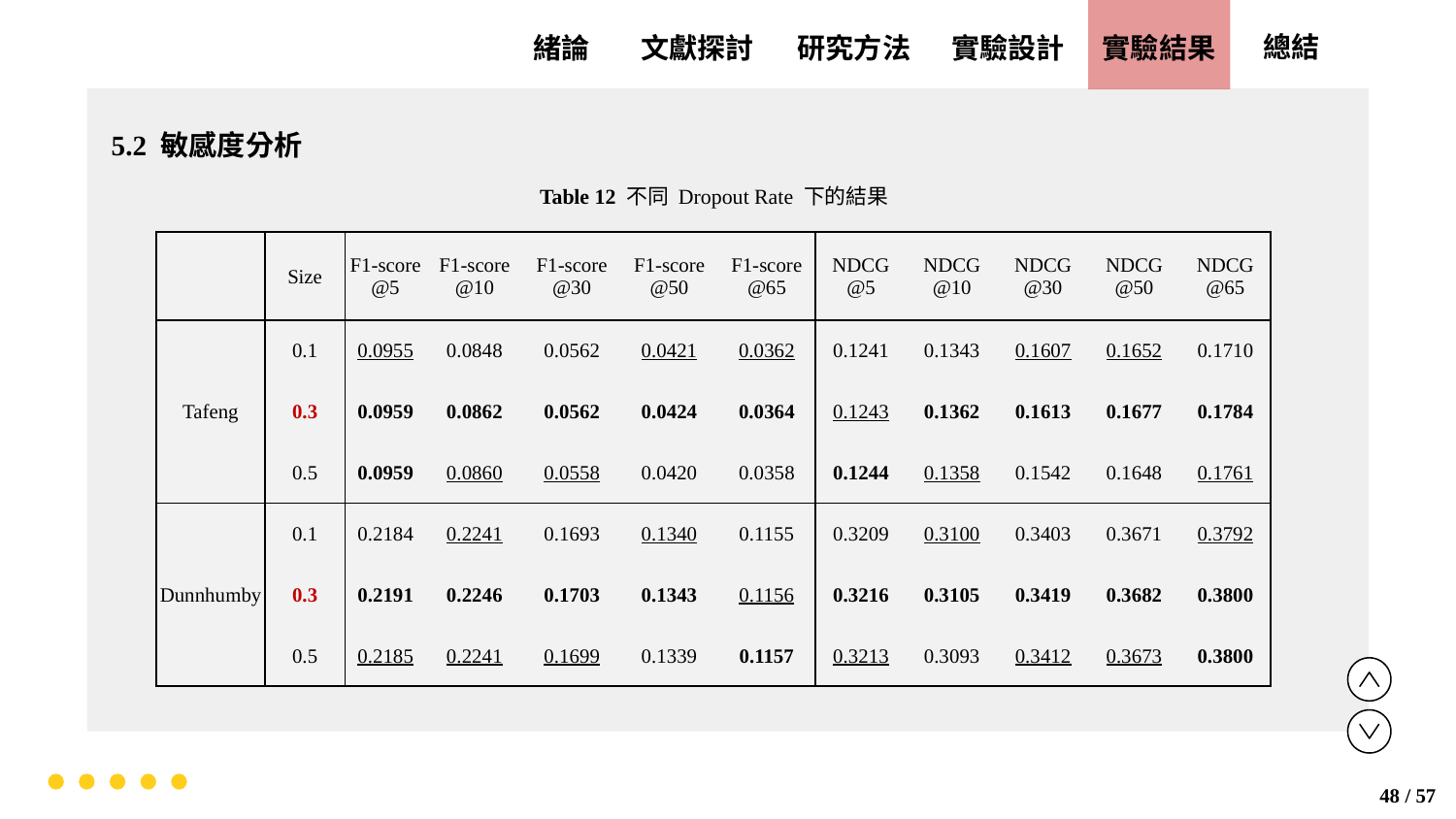

實驗設計
實驗結果
文獻探討
總結
緒論
研究方法
5.2 敏感度分析
Table 12 不同 Dropout Rate 下的結果
|  | Size | F1-score @5 | F1-score @10 | F1-score @30 | F1-score @50 | F1-score @65 | NDCG @5 | NDCG @10 | NDCG @30 | NDCG @50 | NDCG @65 |
| --- | --- | --- | --- | --- | --- | --- | --- | --- | --- | --- | --- |
| Tafeng | 0.1 | 0.0955 | 0.0848 | 0.0562 | 0.0421 | 0.0362 | 0.1241 | 0.1343 | 0.1607 | 0.1652 | 0.1710 |
|  | 0.3 | 0.0959 | 0.0862 | 0.0562 | 0.0424 | 0.0364 | 0.1243 | 0.1362 | 0.1613 | 0.1677 | 0.1784 |
|  | 0.5 | 0.0959 | 0.0860 | 0.0558 | 0.0420 | 0.0358 | 0.1244 | 0.1358 | 0.1542 | 0.1648 | 0.1761 |
| Dunnhumby | 0.1 | 0.2184 | 0.2241 | 0.1693 | 0.1340 | 0.1155 | 0.3209 | 0.3100 | 0.3403 | 0.3671 | 0.3792 |
|  | 0.3 | 0.2191 | 0.2246 | 0.1703 | 0.1343 | 0.1156 | 0.3216 | 0.3105 | 0.3419 | 0.3682 | 0.3800 |
|  | 0.5 | 0.2185 | 0.2241 | 0.1699 | 0.1339 | 0.1157 | 0.3213 | 0.3093 | 0.3412 | 0.3673 | 0.3800 |

48 / 57